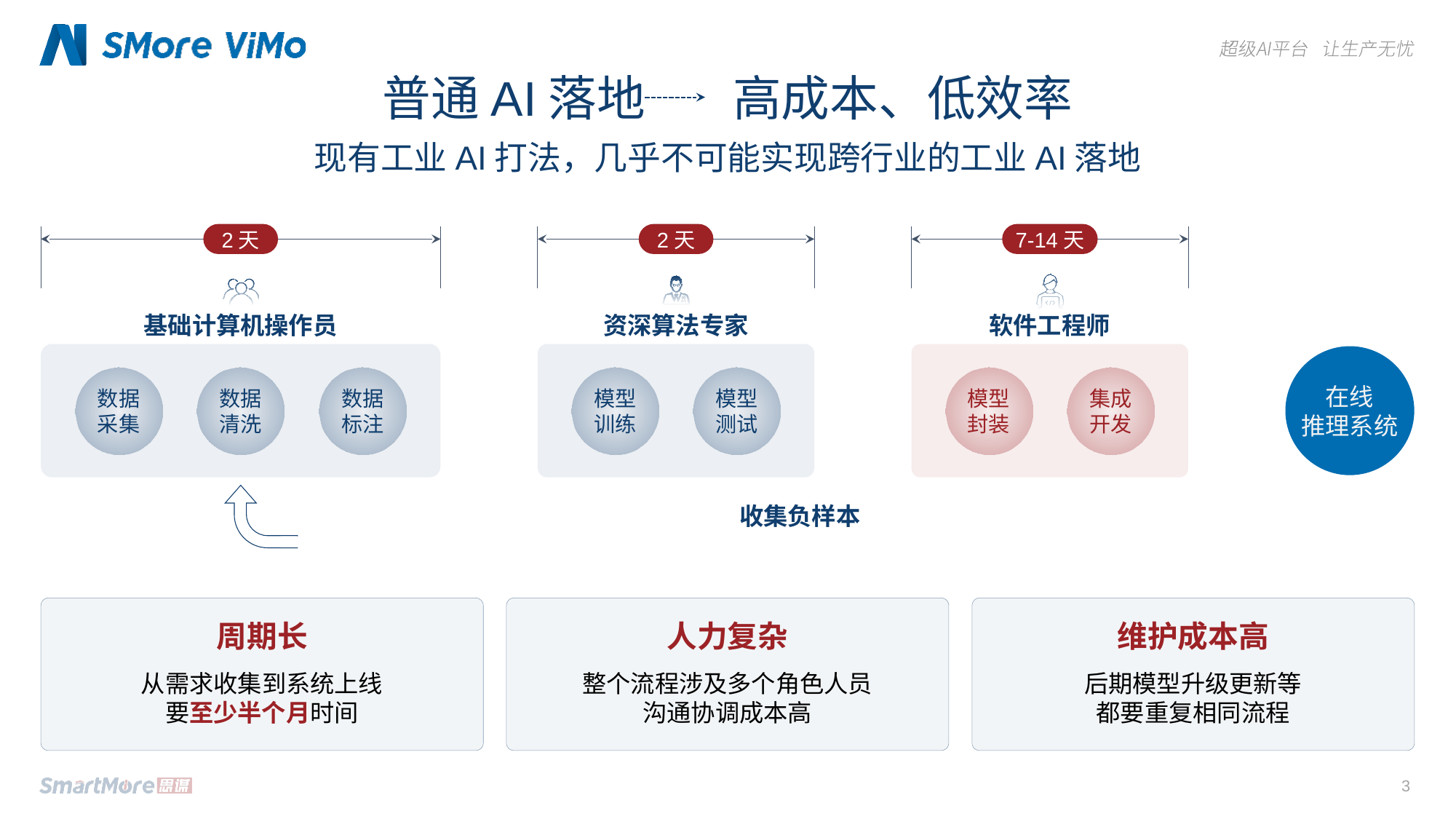

普通AI落地        高成本、低效率
现有工业AI打法，几乎不可能实现跨行业的工业AI落地
2天
2天
7-14天

基础计算机操作员
资深算法专家
软件工程师

在线
推理系统
数据
采集
数据
清洗
数据
标注
模型
训练
模型
测试
模型
封装
集成
开发

收集负样本

周期长
从需求收集到系统上线
要至少半个月时间
人力复杂
整个流程涉及多个角色人员
沟通协调成本高
维护成本高
后期模型升级更新等
都要重复相同流程